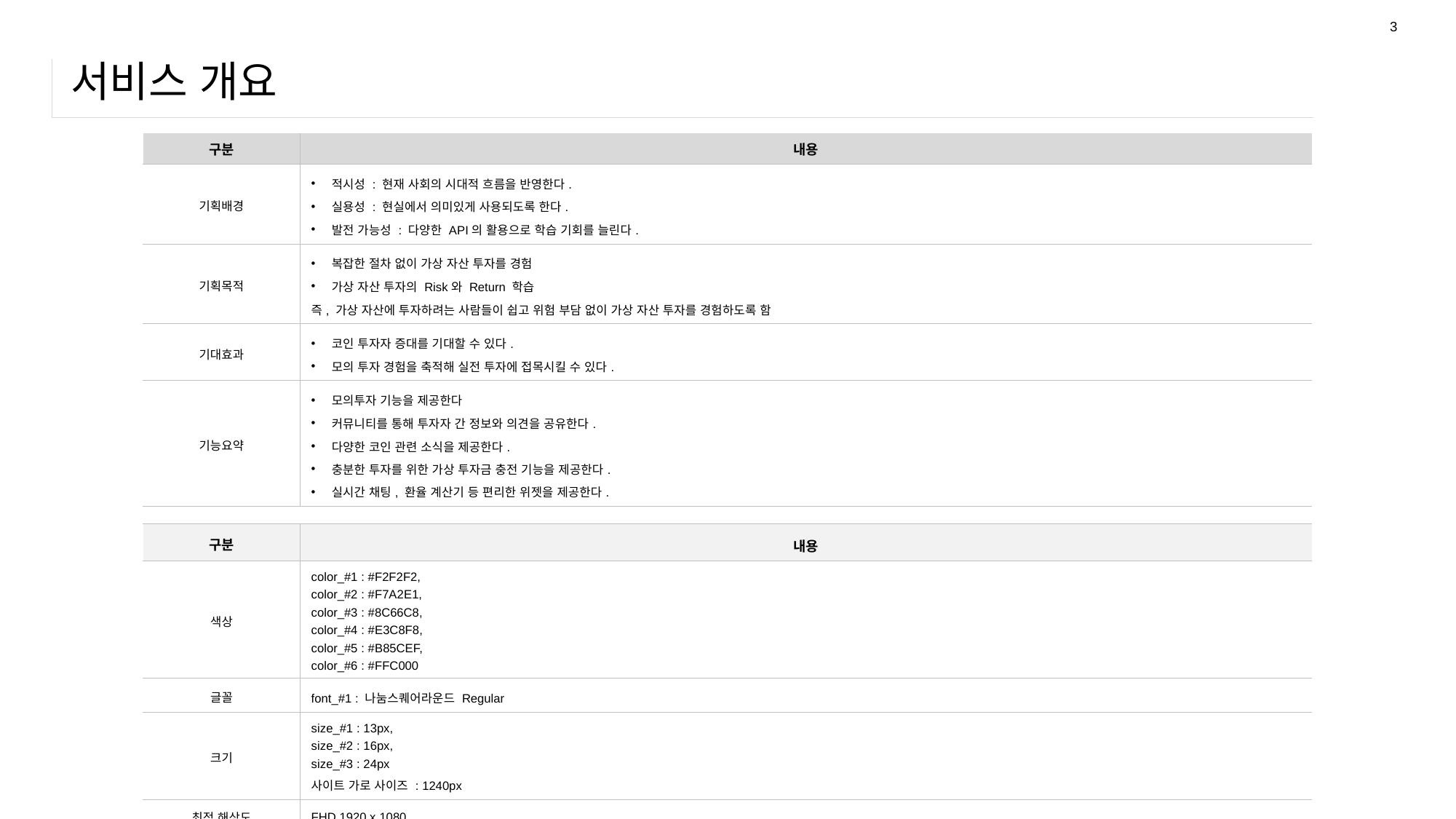

3
# 서비스 개요
| 구분 | 내용 |
| --- | --- |
| 기획배경 | 적시성 : 현재 사회의 시대적 흐름을 반영한다. 실용성 : 현실에서 의미있게 사용되도록 한다. 발전 가능성 : 다양한 API의 활용으로 학습 기회를 늘린다. |
| 기획목적 | 복잡한 절차 없이 가상 자산 투자를 경험 가상 자산 투자의 Risk와 Return 학습 즉, 가상 자산에 투자하려는 사람들이 쉽고 위험 부담 없이 가상 자산 투자를 경험하도록 함 |
| 기대효과 | 코인 투자자 증대를 기대할 수 있다. 모의 투자 경험을 축적해 실전 투자에 접목시킬 수 있다. |
| 기능요약 | 모의투자 기능을 제공한다 커뮤니티를 통해 투자자 간 정보와 의견을 공유한다. 다양한 코인 관련 소식을 제공한다. 충분한 투자를 위한 가상 투자금 충전 기능을 제공한다. 실시간 채팅, 환율 계산기 등 편리한 위젯을 제공한다. |
|  |  |
| 구분 | 내용 |
| 색상 | color\_#1 : #F2F2F2, color\_#2 : #F7A2E1, color\_#3 : #8C66C8, color\_#4 : #E3C8F8, color\_#5 : #B85CEF, color\_#6 : #FFC000 |
| 글꼴 | font\_#1 : 나눔스퀘어라운드 Regular |
| 크기 | size\_#1 : 13px, size\_#2 : 16px, size\_#3 : 24px 사이트 가로 사이즈 : 1240px |
| 최적 해상도 | FHD 1920 x 1080 |
| 지원 웹 브라우저 | Google Chrome, Internet Explorer 9 버전 이상 |